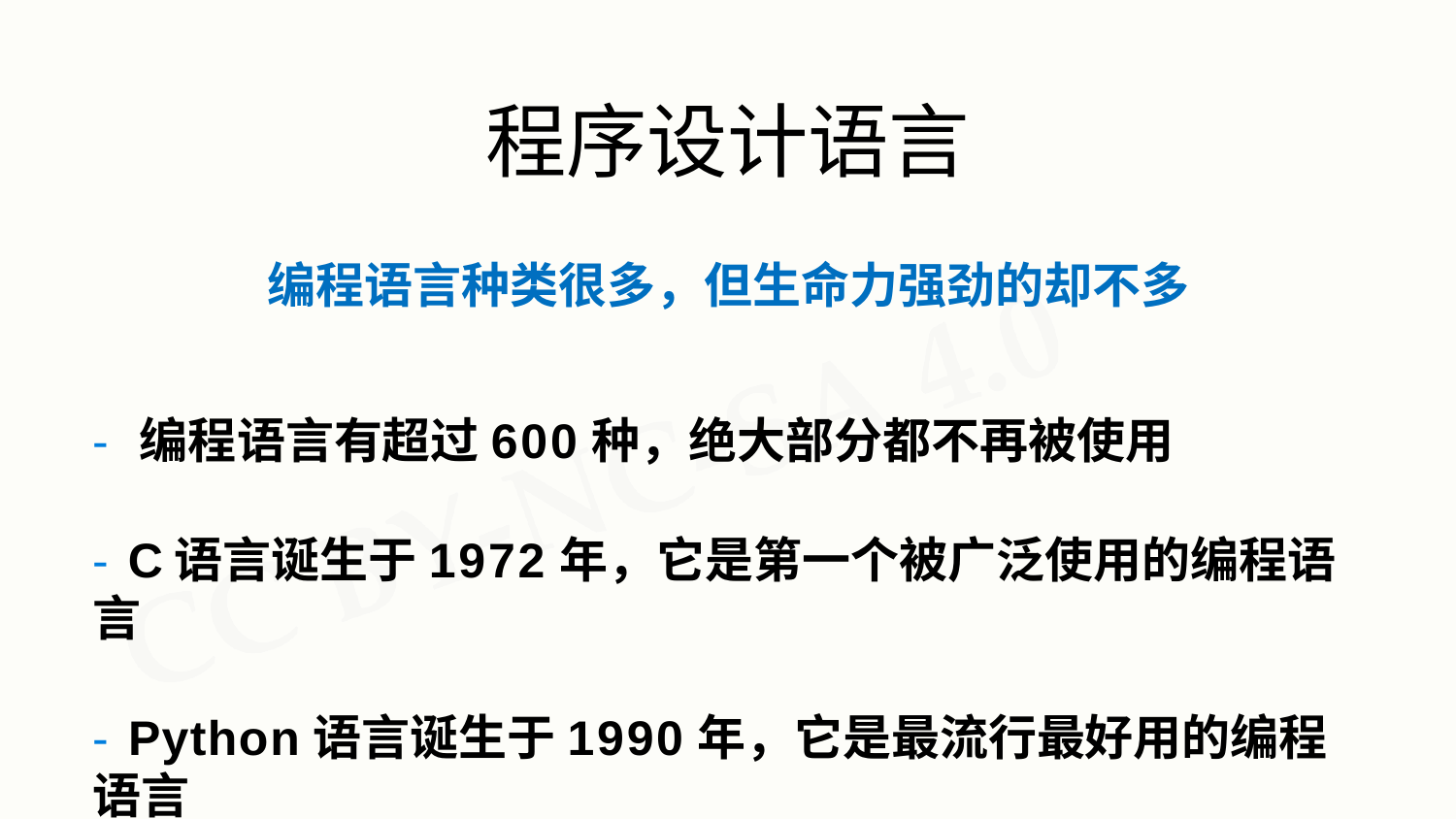

# 程序设计语言
编程语言种类很多，但生命力强劲的却不多

- 编程语言有超过600种，绝大部分都不再被使用

- C语言诞生于1972年，它是第一个被广泛使用的编程语言

- Python语言诞生于1990年，它是最流行最好用的编程语言